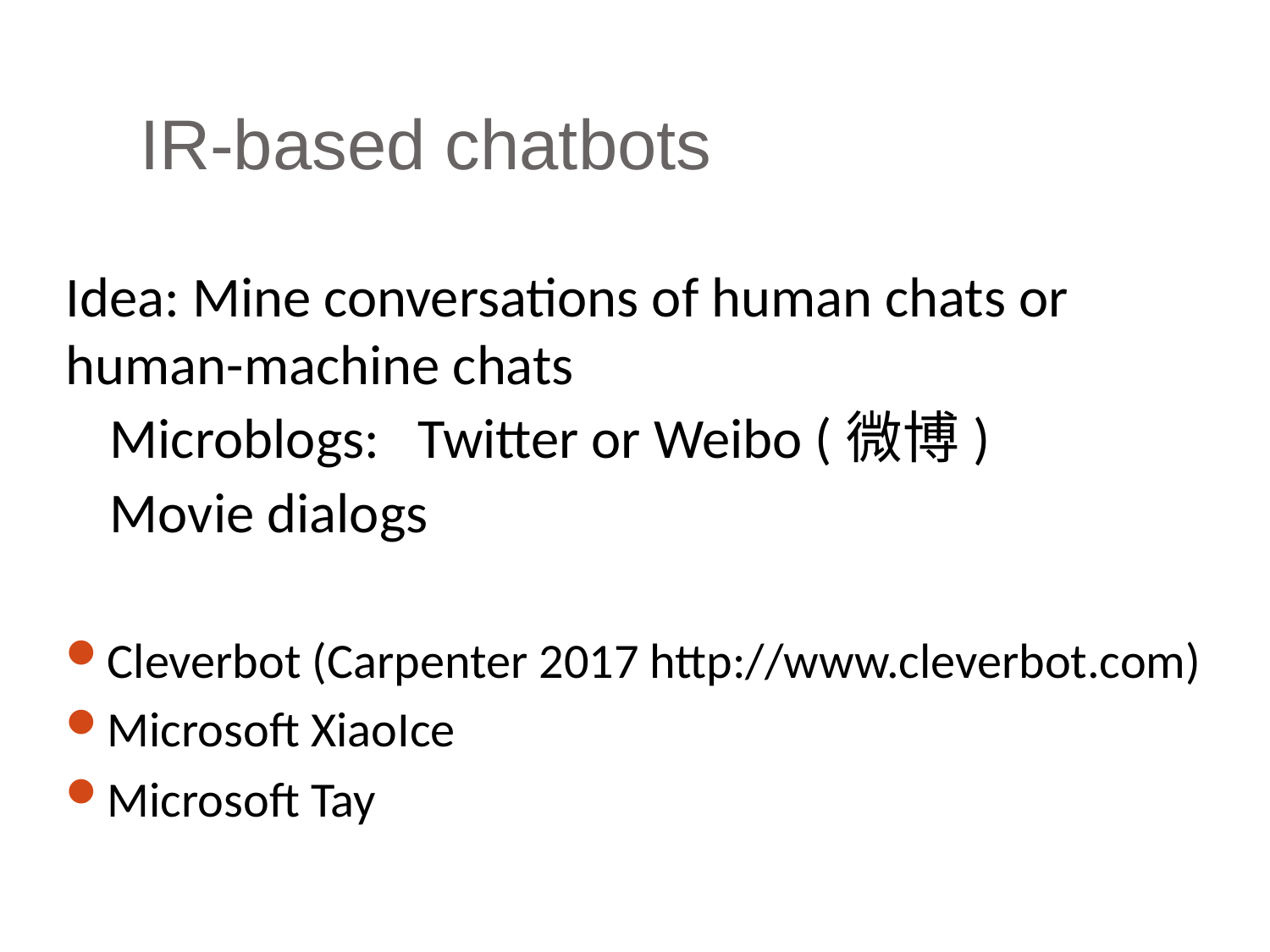

# IR-based chatbots
Idea: Mine conversations of human chats or human-machine chats
Microblogs:   Twitter or Weibo (微博)
Movie dialogs

Cleverbot (Carpenter 2017 http://www.cleverbot.com)
Microsoft XiaoIce
Microsoft Tay